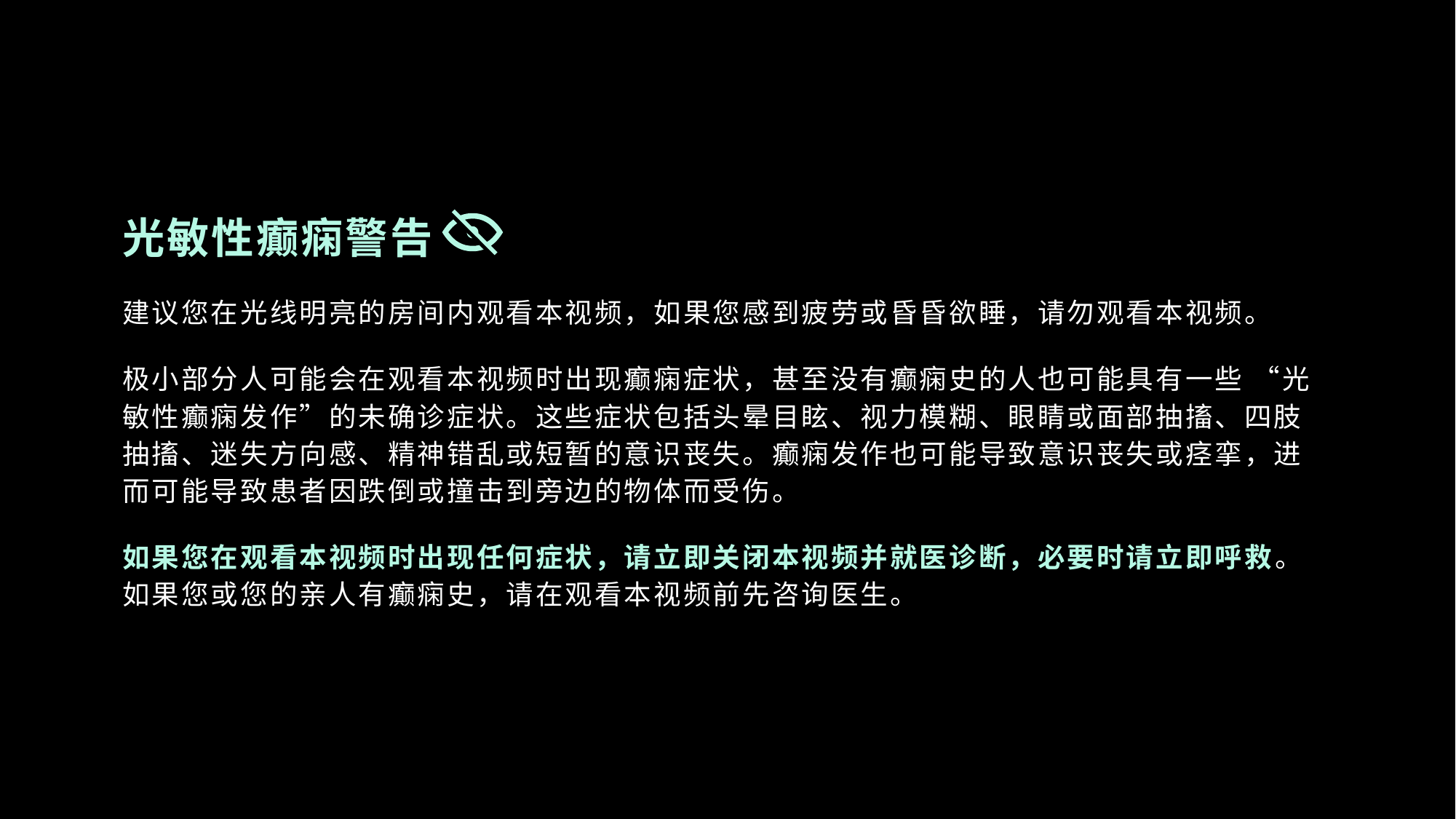

光敏性癫痫警告

建议您在光线明亮的房间内观看本视频，如果您感到疲劳或昏昏欲睡，请勿观看本视频。

极小部分人可能会在观看本视频时出现癫痫症状，甚至没有癫痫史的人也可能具有一些 “光敏性癫痫发作”的未确诊症状。这些症状包括头晕目眩、视力模糊、眼睛或面部抽搐、四肢抽搐、迷失方向感、精神错乱或短暂的意识丧失。癫痫发作也可能导致意识丧失或痉挛，进而可能导致患者因跌倒或撞击到旁边的物体而受伤。

如果您在观看本视频时出现任何症状，请立即关闭本视频并就医诊断，必要时请立即呼救。如果您或您的亲人有癫痫史，请在观看本视频前先咨询医生。